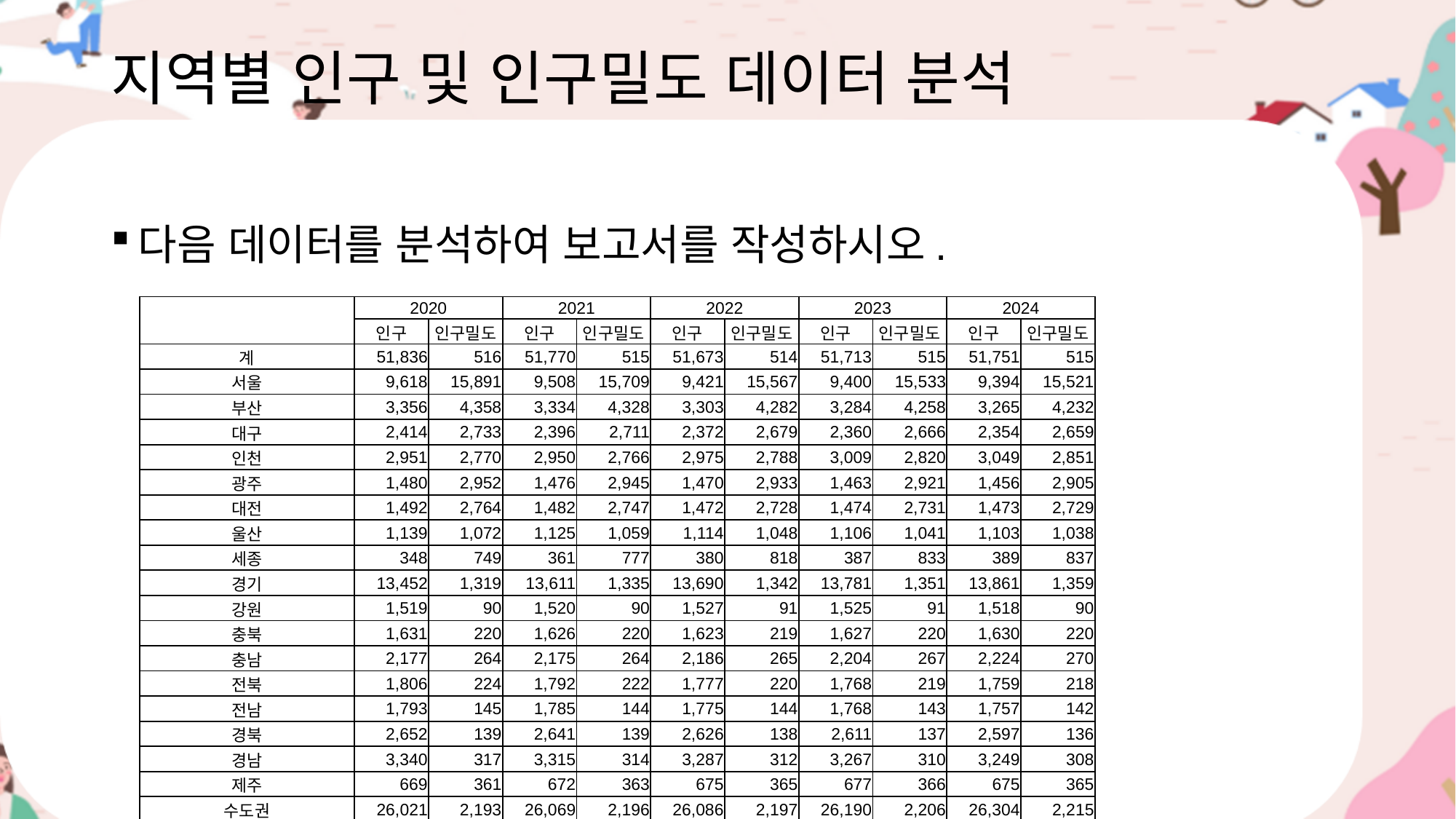

# 지역별 인구 및 인구밀도 데이터 분석
다음 데이터를 분석하여 보고서를 작성하시오.
|  | 2020 |  | 2021 |  | 2022 |  | 2023 |  | 2024 |  |
| --- | --- | --- | --- | --- | --- | --- | --- | --- | --- | --- |
|  | 인구 | 인구밀도 | 인구 | 인구밀도 | 인구 | 인구밀도 | 인구 | 인구밀도 | 인구 | 인구밀도 |
| 계 | 51,836 | 516 | 51,770 | 515 | 51,673 | 514 | 51,713 | 515 | 51,751 | 515 |
| 서울 | 9,618 | 15,891 | 9,508 | 15,709 | 9,421 | 15,567 | 9,400 | 15,533 | 9,394 | 15,521 |
| 부산 | 3,356 | 4,358 | 3,334 | 4,328 | 3,303 | 4,282 | 3,284 | 4,258 | 3,265 | 4,232 |
| 대구 | 2,414 | 2,733 | 2,396 | 2,711 | 2,372 | 2,679 | 2,360 | 2,666 | 2,354 | 2,659 |
| 인천 | 2,951 | 2,770 | 2,950 | 2,766 | 2,975 | 2,788 | 3,009 | 2,820 | 3,049 | 2,851 |
| 광주 | 1,480 | 2,952 | 1,476 | 2,945 | 1,470 | 2,933 | 1,463 | 2,921 | 1,456 | 2,905 |
| 대전 | 1,492 | 2,764 | 1,482 | 2,747 | 1,472 | 2,728 | 1,474 | 2,731 | 1,473 | 2,729 |
| 울산 | 1,139 | 1,072 | 1,125 | 1,059 | 1,114 | 1,048 | 1,106 | 1,041 | 1,103 | 1,038 |
| 세종 | 348 | 749 | 361 | 777 | 380 | 818 | 387 | 833 | 389 | 837 |
| 경기 | 13,452 | 1,319 | 13,611 | 1,335 | 13,690 | 1,342 | 13,781 | 1,351 | 13,861 | 1,359 |
| 강원 | 1,519 | 90 | 1,520 | 90 | 1,527 | 91 | 1,525 | 91 | 1,518 | 90 |
| 충북 | 1,631 | 220 | 1,626 | 220 | 1,623 | 219 | 1,627 | 220 | 1,630 | 220 |
| 충남 | 2,177 | 264 | 2,175 | 264 | 2,186 | 265 | 2,204 | 267 | 2,224 | 270 |
| 전북 | 1,806 | 224 | 1,792 | 222 | 1,777 | 220 | 1,768 | 219 | 1,759 | 218 |
| 전남 | 1,793 | 145 | 1,785 | 144 | 1,775 | 144 | 1,768 | 143 | 1,757 | 142 |
| 경북 | 2,652 | 139 | 2,641 | 139 | 2,626 | 138 | 2,611 | 137 | 2,597 | 136 |
| 경남 | 3,340 | 317 | 3,315 | 314 | 3,287 | 312 | 3,267 | 310 | 3,249 | 308 |
| 제주 | 669 | 361 | 672 | 363 | 675 | 365 | 677 | 366 | 675 | 365 |
| 수도권 | 26,021 | 2,193 | 26,069 | 2,196 | 26,086 | 2,197 | 26,190 | 2,206 | 26,304 | 2,215 |